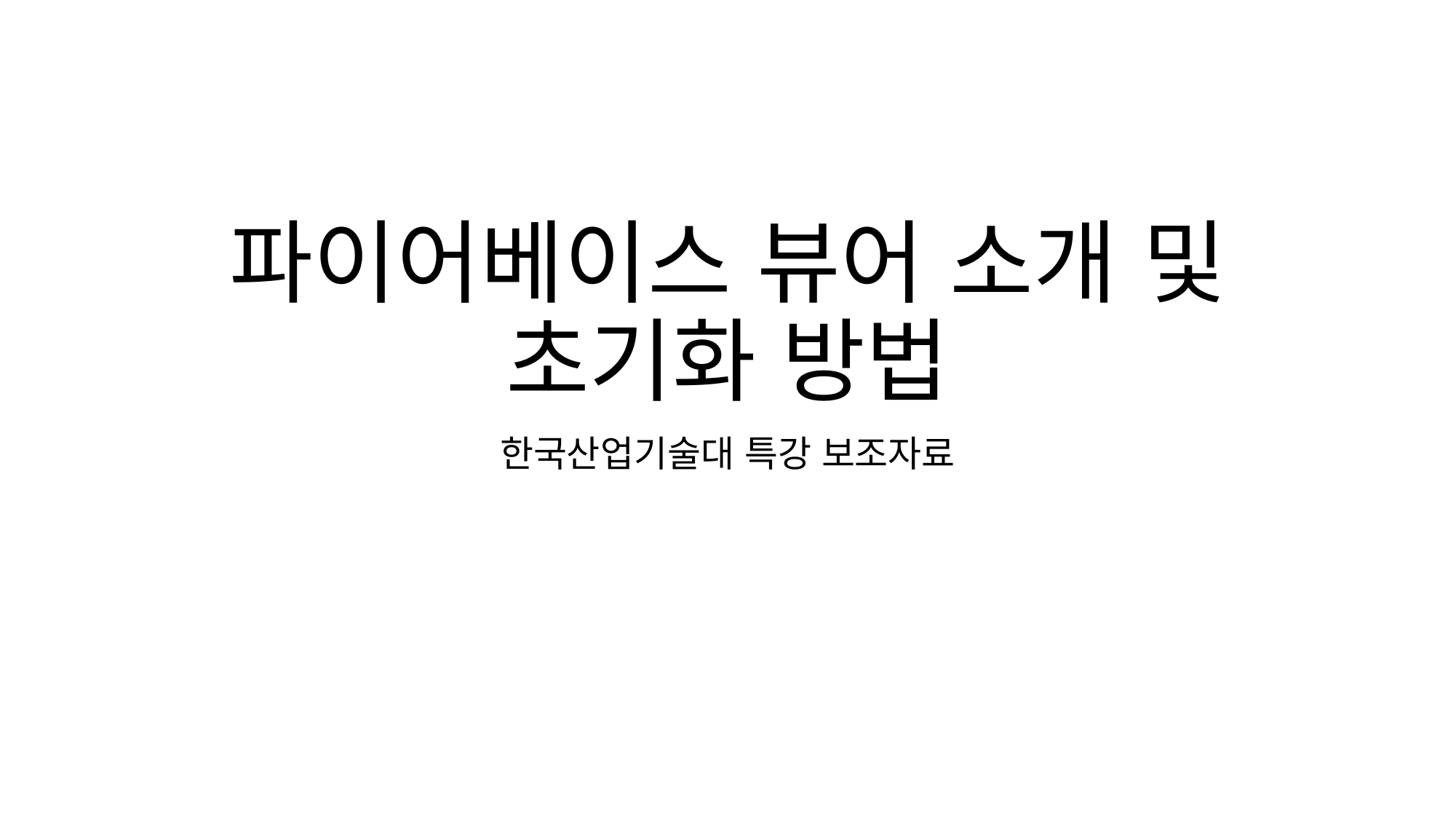

# 파이어베이스 뷰어 소개 및 초기화 방법
한국산업기술대 특강 보조자료